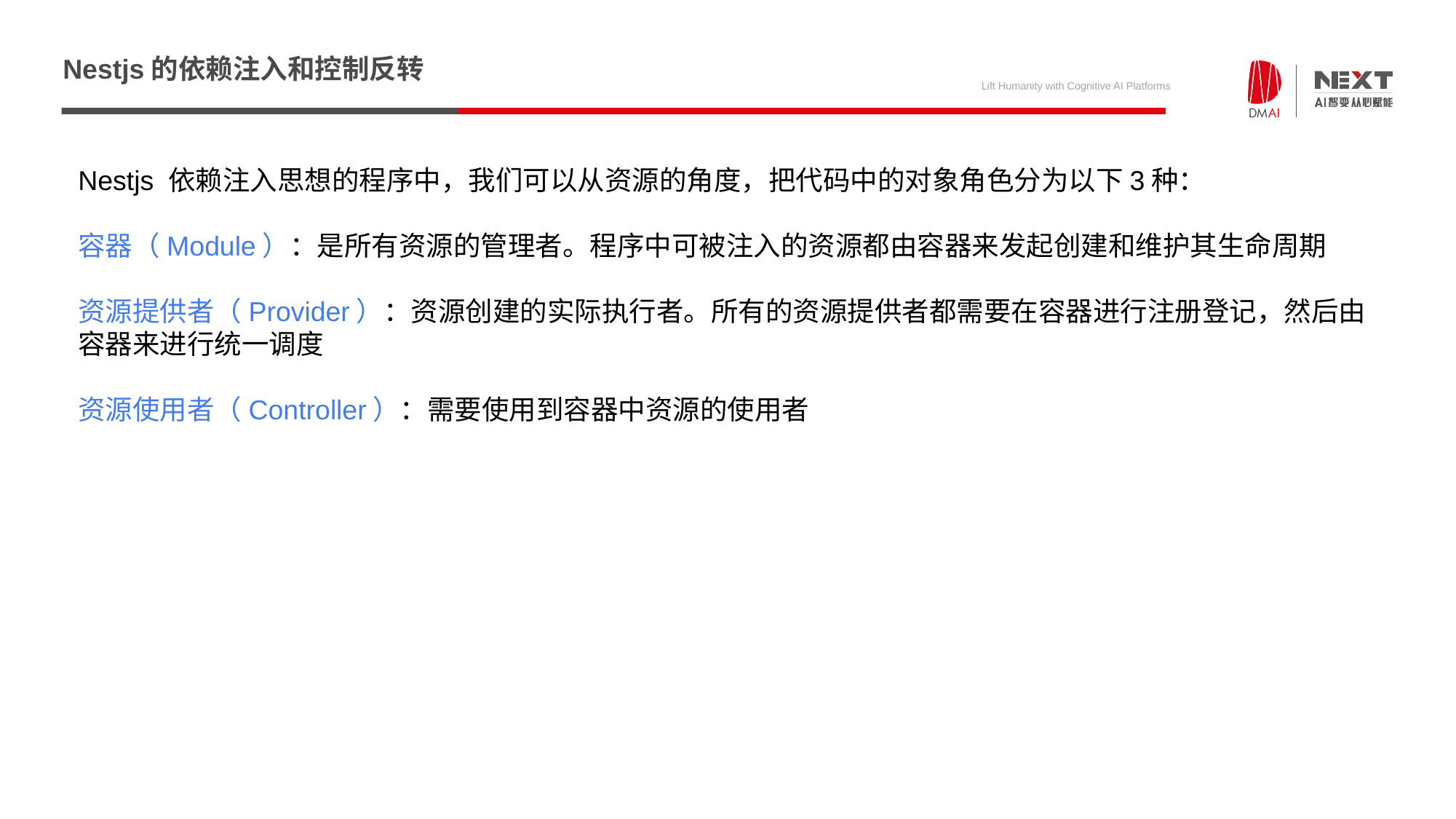

# Nestjs的依赖注入和控制反转
Nestjs 依赖注入思想的程序中，我们可以从资源的角度，把代码中的对象角色分为以下3种：

容器（Module）：是所有资源的管理者。程序中可被注入的资源都由容器来发起创建和维护其生命周期

资源提供者（Provider）：资源创建的实际执行者。所有的资源提供者都需要在容器进行注册登记，然后由容器来进行统一调度

资源使用者（Controller）：需要使用到容器中资源的使用者